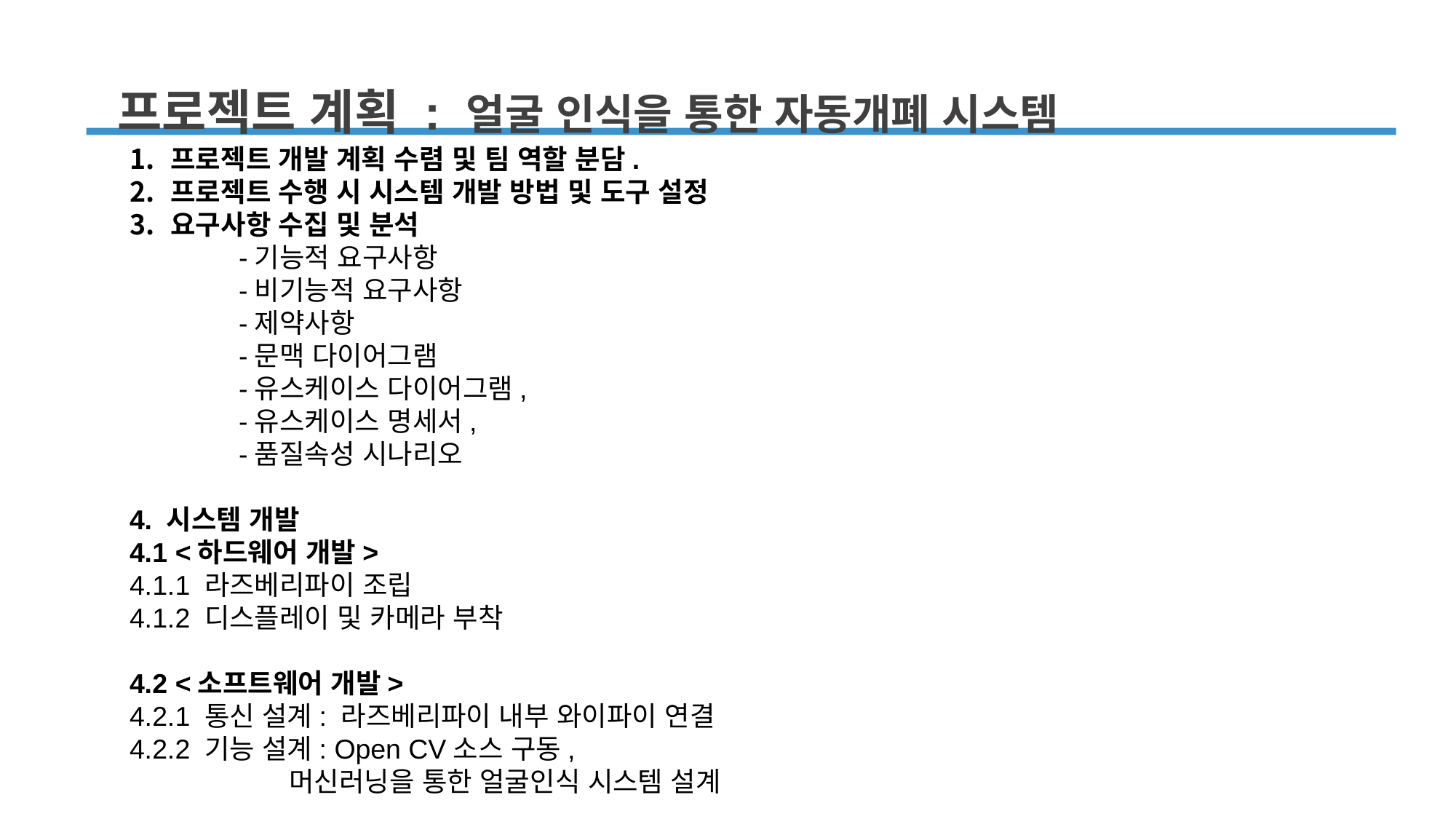

프로젝트 계획 : 얼굴 인식을 통한 자동개폐 시스템

프로젝트 개발 계획 수렴 및 팀 역할 분담.
프로젝트 수행 시 시스템 개발 방법 및 도구 설정
요구사항 수집 및 분석
	-기능적 요구사항
	-비기능적 요구사항
	-제약사항
	-문맥 다이어그램
	-유스케이스 다이어그램,
	-유스케이스 명세서,
	-품질속성 시나리오

4. 시스템 개발
4.1 <하드웨어 개발>
4.1.1 라즈베리파이 조립
4.1.2 디스플레이 및 카메라 부착

4.2 <소프트웨어 개발>
4.2.1 통신 설계: 라즈베리파이 내부 와이파이 연결
4.2.2 기능 설계: Open CV소스 구동,
                    머신러닝을 통한 얼굴인식 시스템 설계